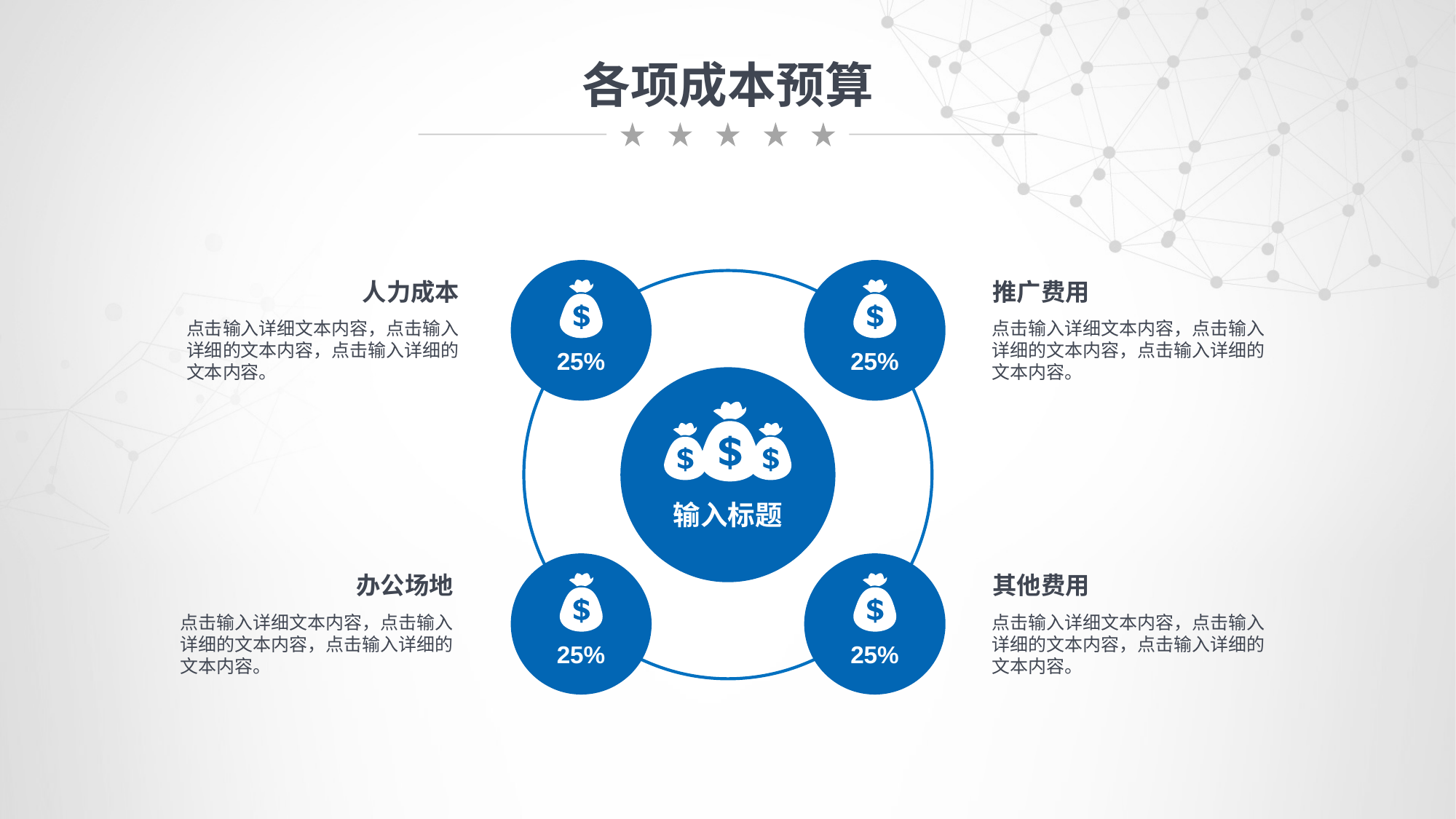

各项成本预算

25%

25%

25%

25%

人力成本
点击输入详细文本内容，点击输入详细的文本内容，点击输入详细的文本内容。
推广费用
点击输入详细文本内容，点击输入详细的文本内容，点击输入详细的文本内容。
办公场地
点击输入详细文本内容，点击输入详细的文本内容，点击输入详细的文本内容。
其他费用
点击输入详细文本内容，点击输入详细的文本内容，点击输入详细的文本内容。

输入标题